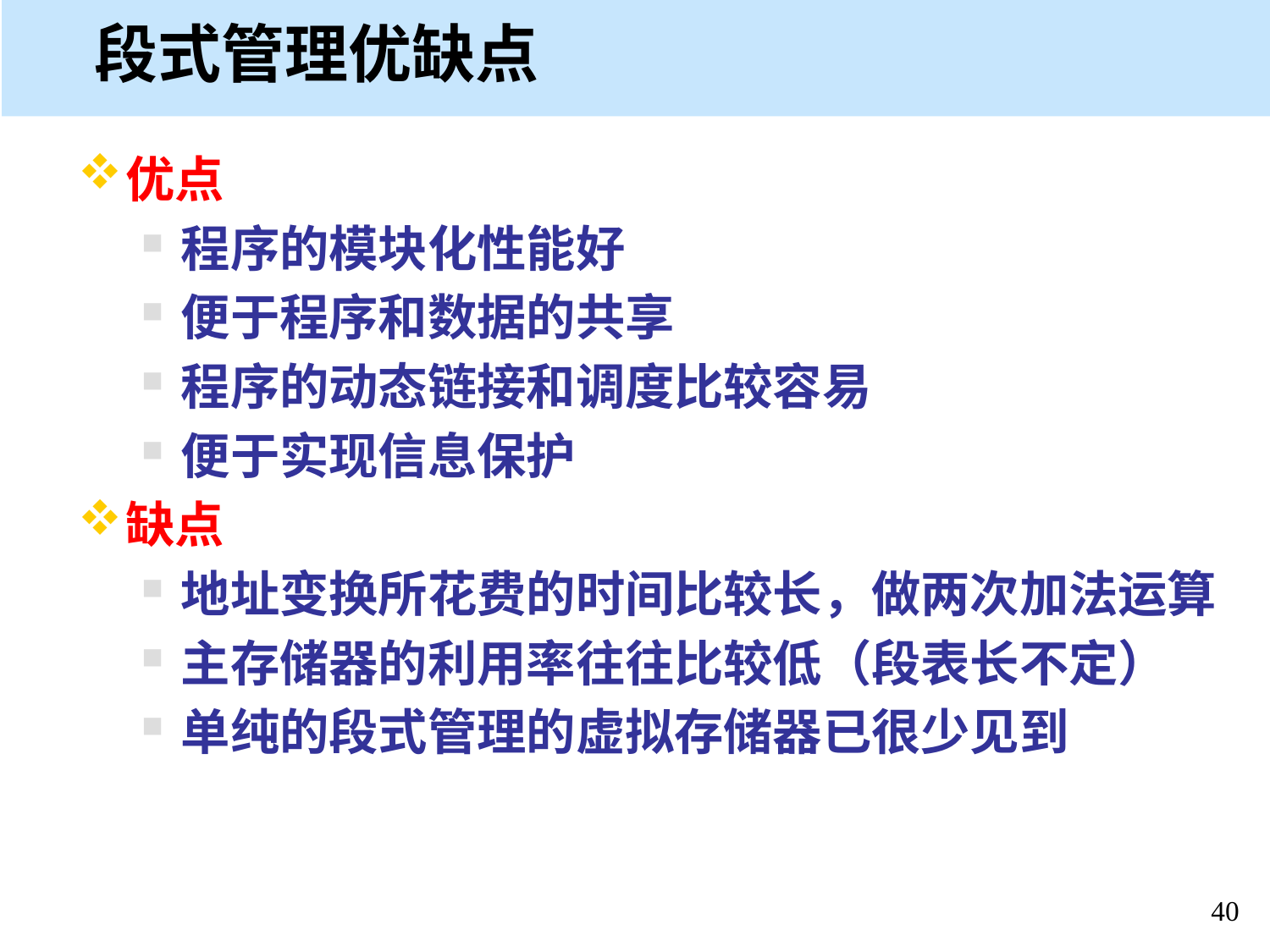

# 段式管理优缺点
优点
程序的模块化性能好
便于程序和数据的共享
程序的动态链接和调度比较容易
便于实现信息保护
缺点
地址变换所花费的时间比较长，做两次加法运算
主存储器的利用率往往比较低（段表长不定）
单纯的段式管理的虚拟存储器已很少见到